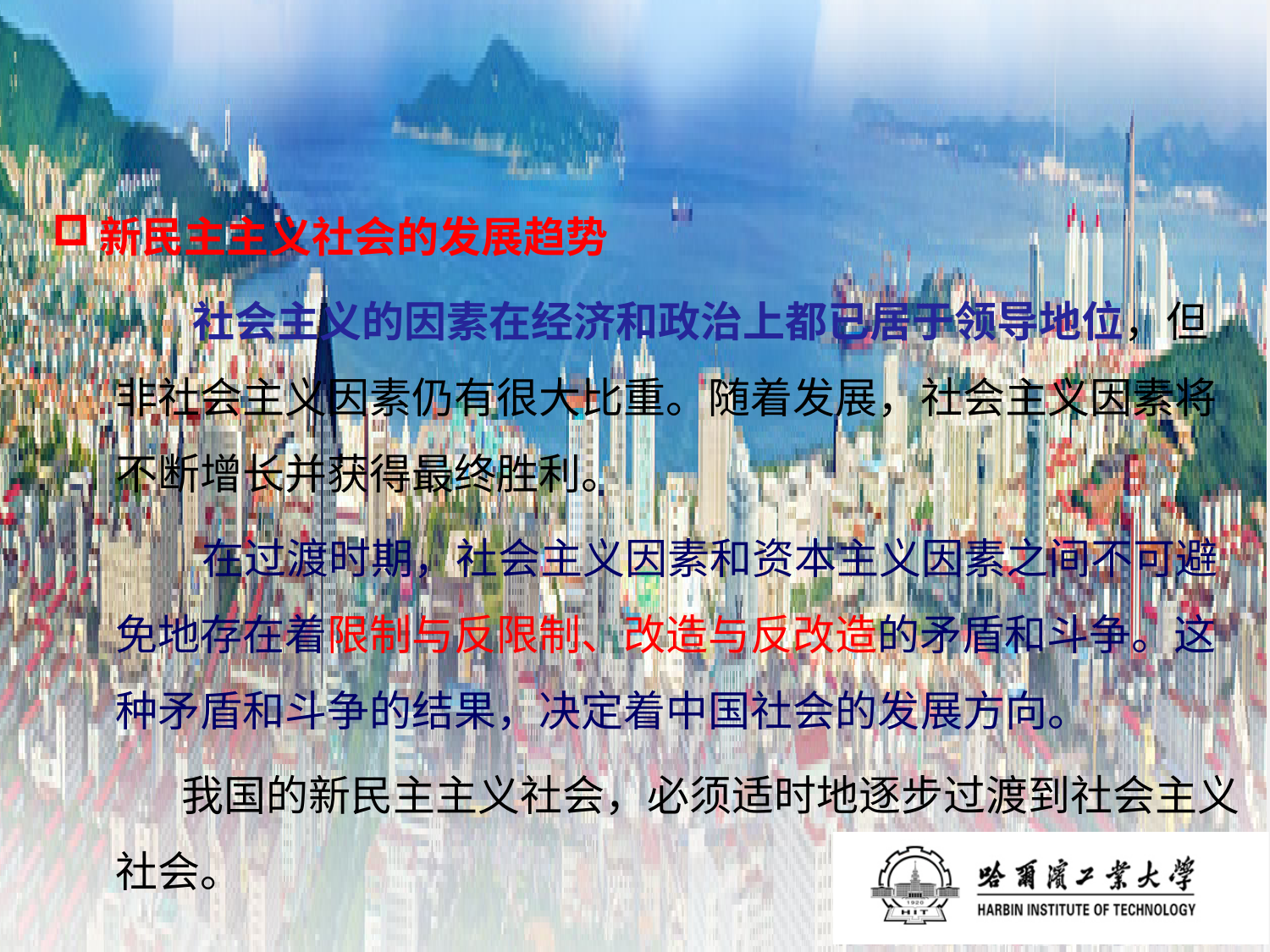

新民主主义社会的发展趋势
       社会主义的因素在经济和政治上都已居于领导地位，但非社会主义因素仍有很大比重。随着发展，社会主义因素将不断增长并获得最终胜利。
        在过渡时期，社会主义因素和资本主义因素之间不可避免地存在着限制与反限制、改造与反改造的矛盾和斗争。这种矛盾和斗争的结果，决定着中国社会的发展方向。
          我国的新民主主义社会，必须适时地逐步过渡到社会主义社会。